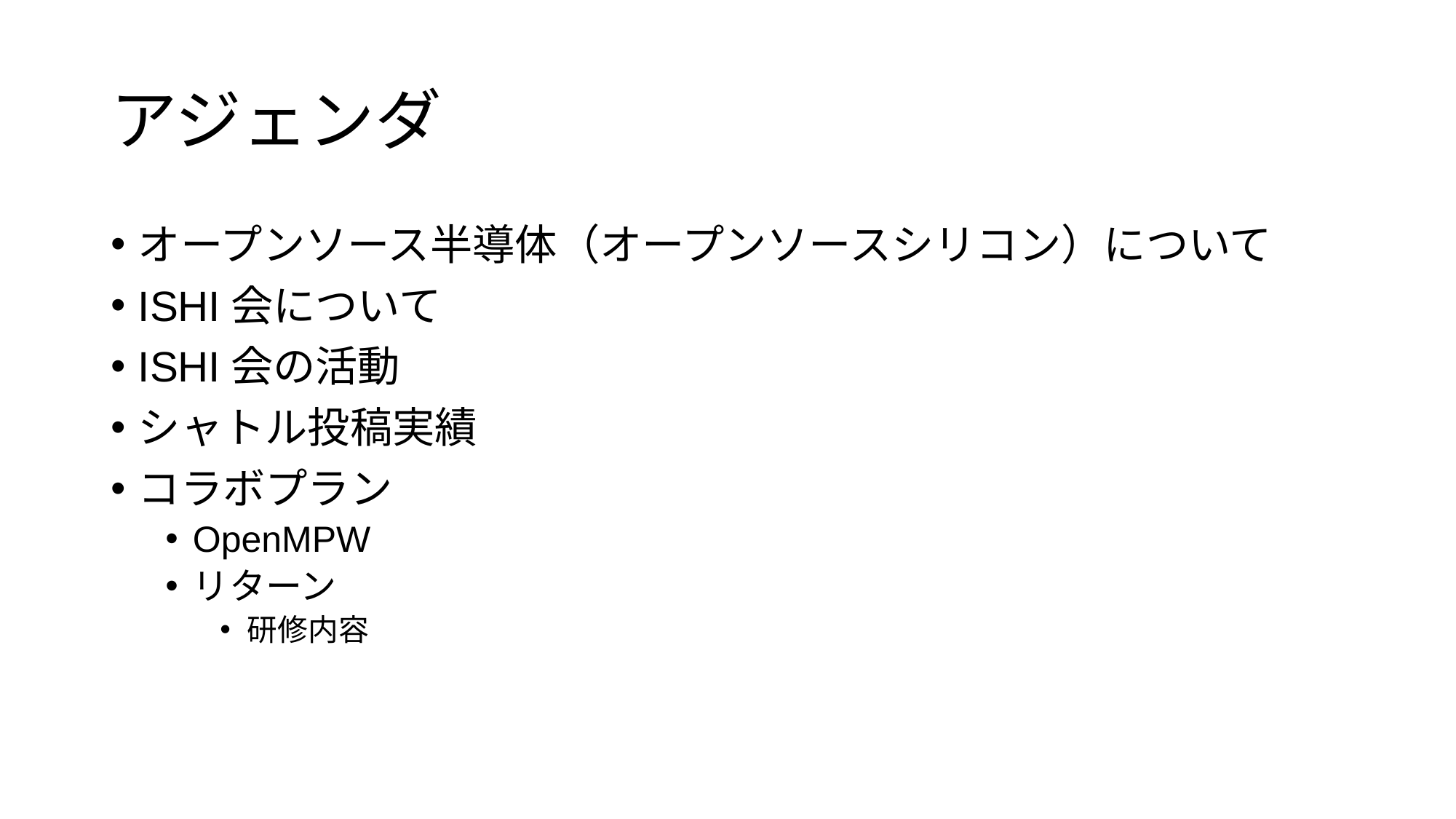

# アジェンダ
オープンソース半導体（オープンソースシリコン）について
ISHI会について
ISHI会の活動
シャトル投稿実績
コラボプラン
OpenMPW
リターン
研修内容